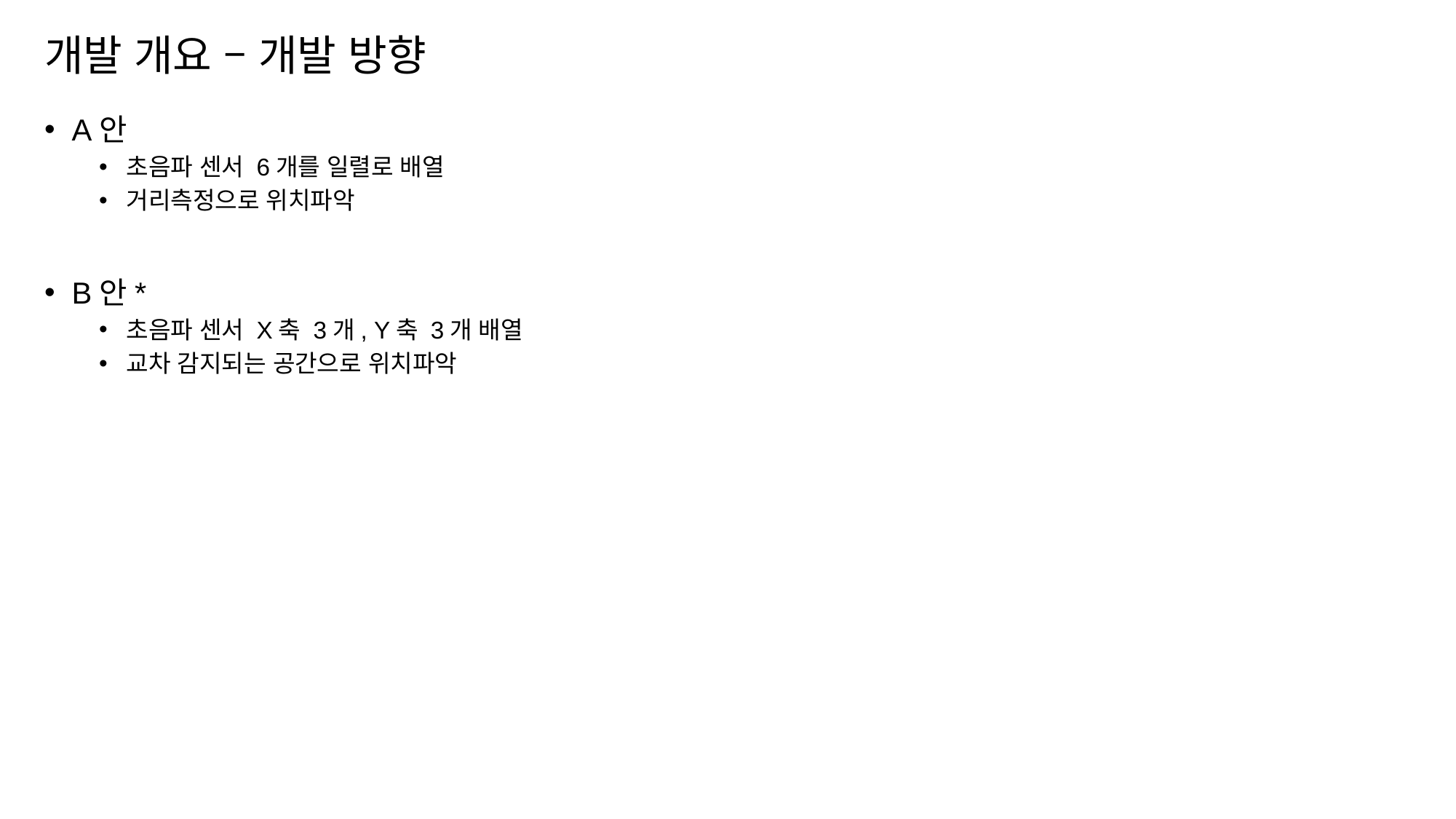

# 개발 개요 – 개발 방향
A안
초음파 센서 6개를 일렬로 배열
거리측정으로 위치파악

B안*
초음파 센서 X축 3개, Y축 3개 배열
교차 감지되는 공간으로 위치파악